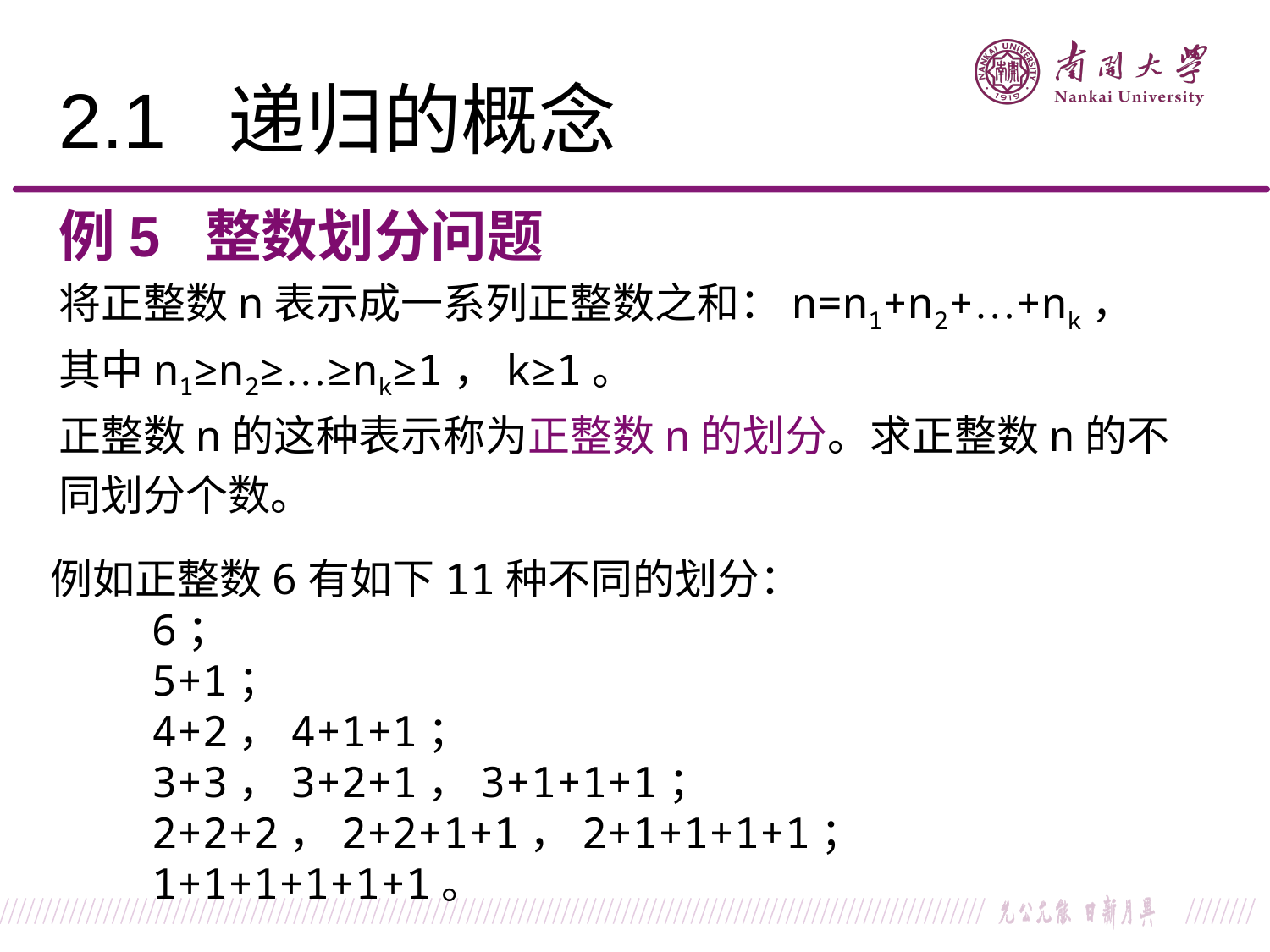

2.1  递归的概念
例5  整数划分问题
将正整数n表示成一系列正整数之和：n=n1+n2+…+nk，
其中n1≥n2≥…≥nk≥1，k≥1。
正整数n的这种表示称为正整数n的划分。求正整数n的不
同划分个数。

例如正整数6有如下11种不同的划分：
    6；
    5+1；
    4+2，4+1+1；
    3+3，3+2+1，3+1+1+1；
    2+2+2，2+2+1+1，2+1+1+1+1；
    1+1+1+1+1+1。